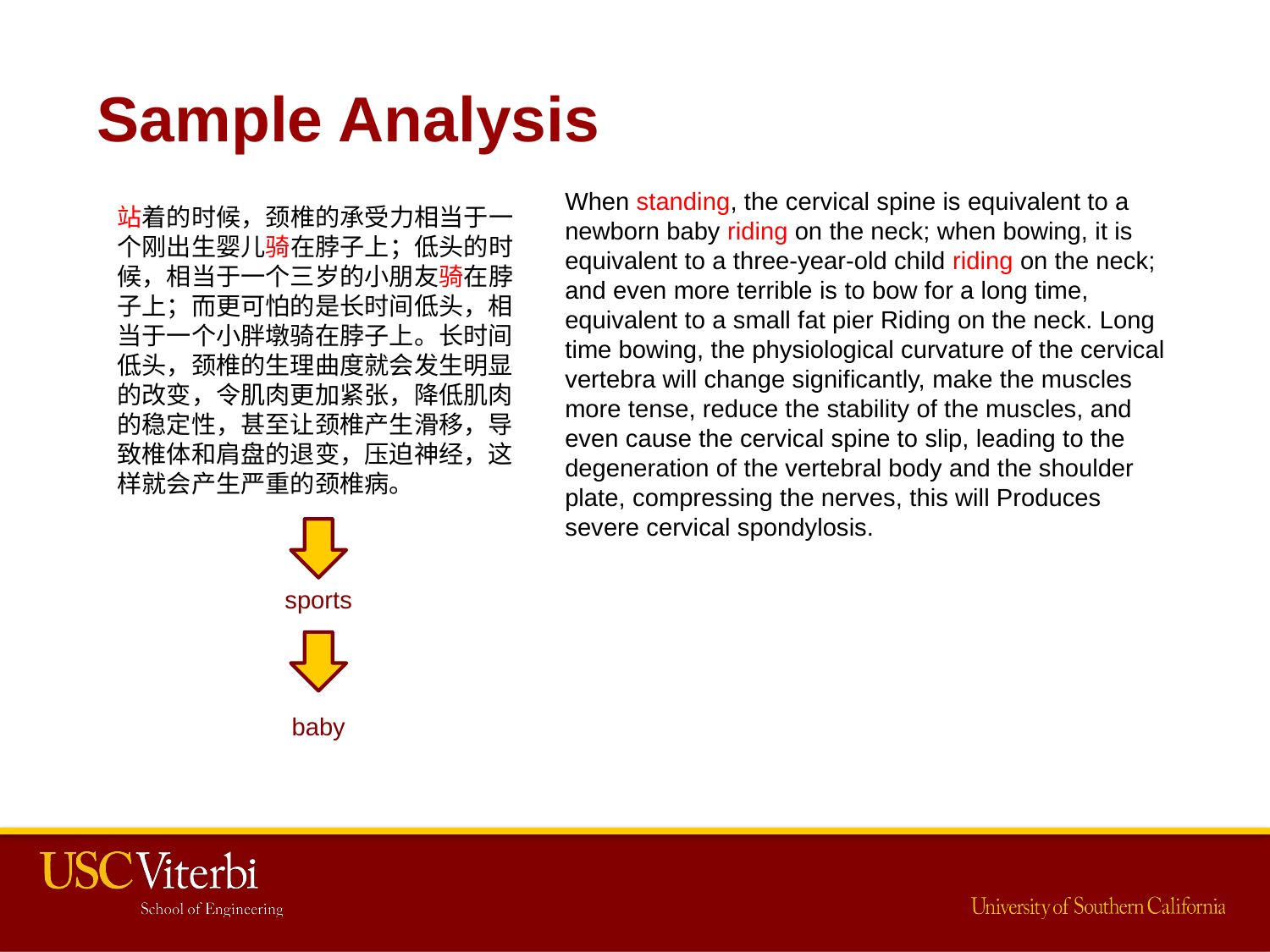

Sample Analysis
When standing, the cervical spine is equivalent to a newborn baby riding on the neck; when bowing, it is equivalent to a three-year-old child riding on the neck; and even more terrible is to bow for a long time, equivalent to a small fat pier Riding on the neck. Long time bowing, the physiological curvature of the cervical vertebra will change significantly, make the muscles more tense, reduce the stability of the muscles, and even cause the cervical spine to slip, leading to the degeneration of the vertebral body and the shoulder plate, compressing the nerves, this will Produces severe cervical spondylosis.
站着的时候，颈椎的承受力相当于一个刚出生婴儿骑在脖子上；低头的时候，相当于一个三岁的小朋友骑在脖子上；而更可怕的是长时间低头，相当于一个小胖墩骑在脖子上。长时间低头，颈椎的生理曲度就会发生明显的改变，令肌肉更加紧张，降低肌肉的稳定性，甚至让颈椎产生滑移，导致椎体和肩盘的退变，压迫神经，这样就会产生严重的颈椎病。

sports

baby